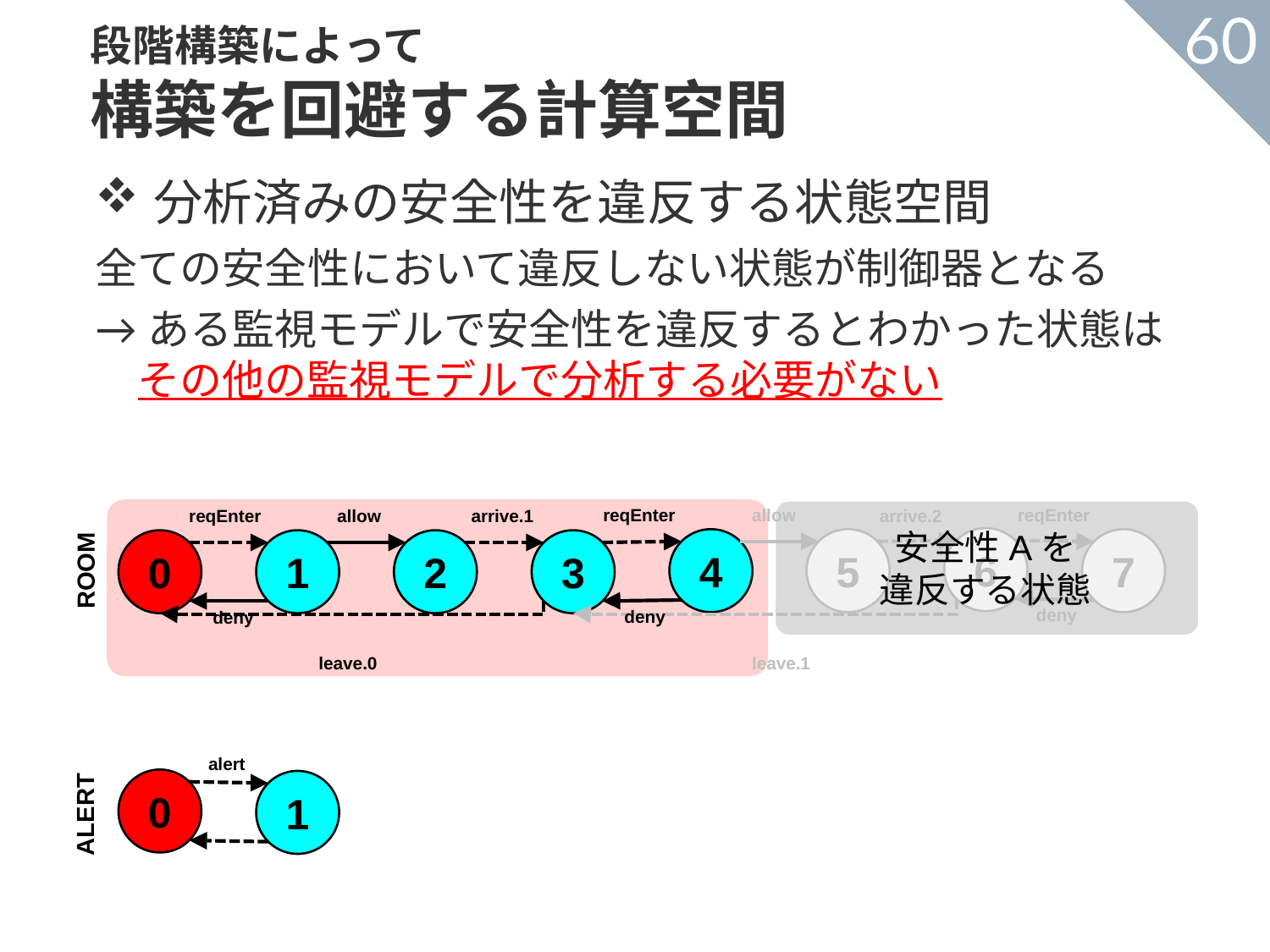

段階構築によって
構築を回避する計算空間
60

分析済みの安全性を違反する状態空間
全ての安全性において違反しない状態が制御器となる
→ある監視モデルで安全性を違反するとわかった状態は
　その他の監視モデルで分析する必要がない
reqEnter
allow
reqEnter
reqEnter
allow
arrive.1
arrive.2

安全性Aを
違反する状態
6
4
5
7
0
1
2
3
ROOM
deny
deny
deny
leave.1
leave.0
alert
0
1
ALERT